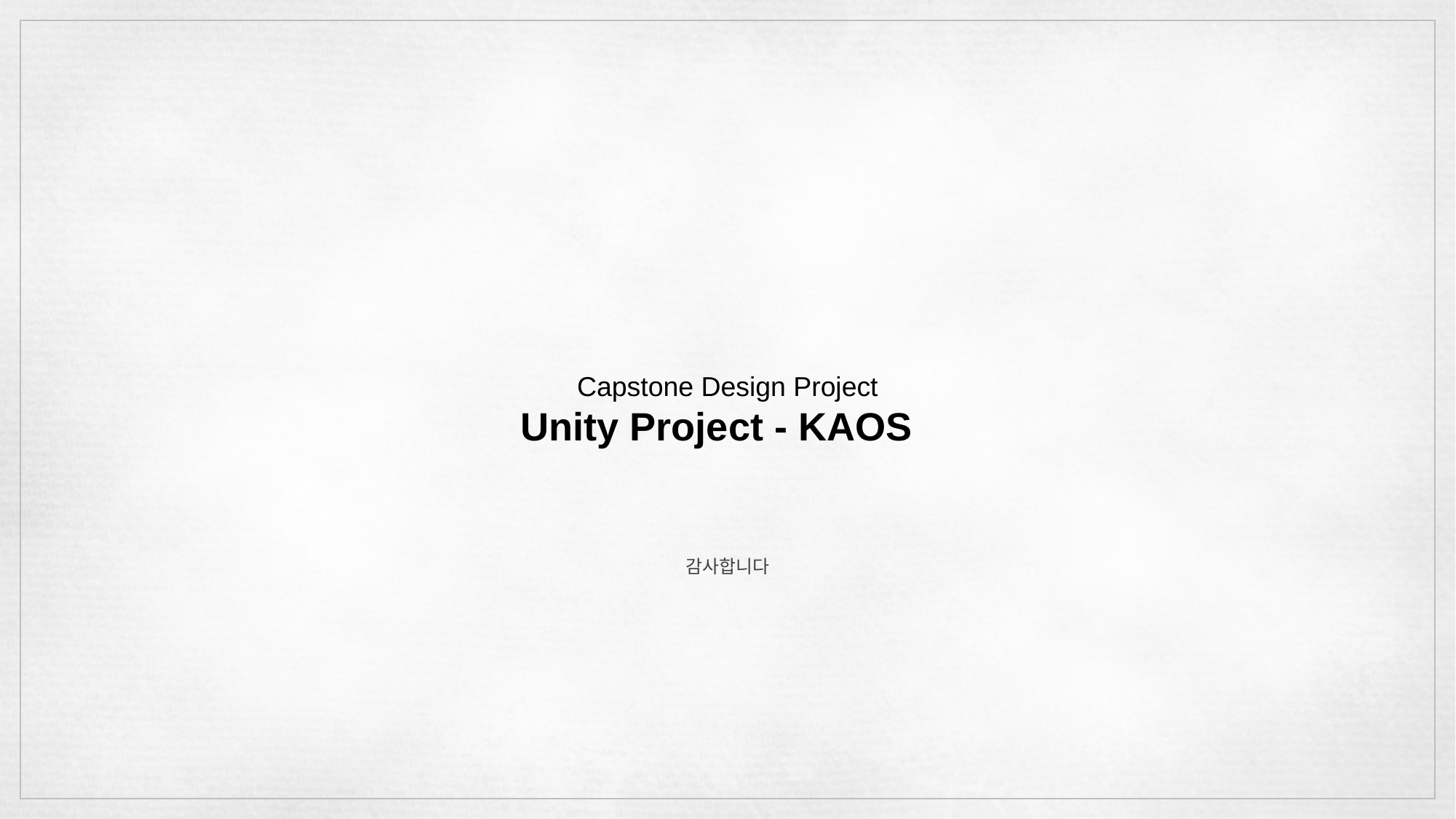

Capstone Design Project
Unity Project - KAOS
감사합니다